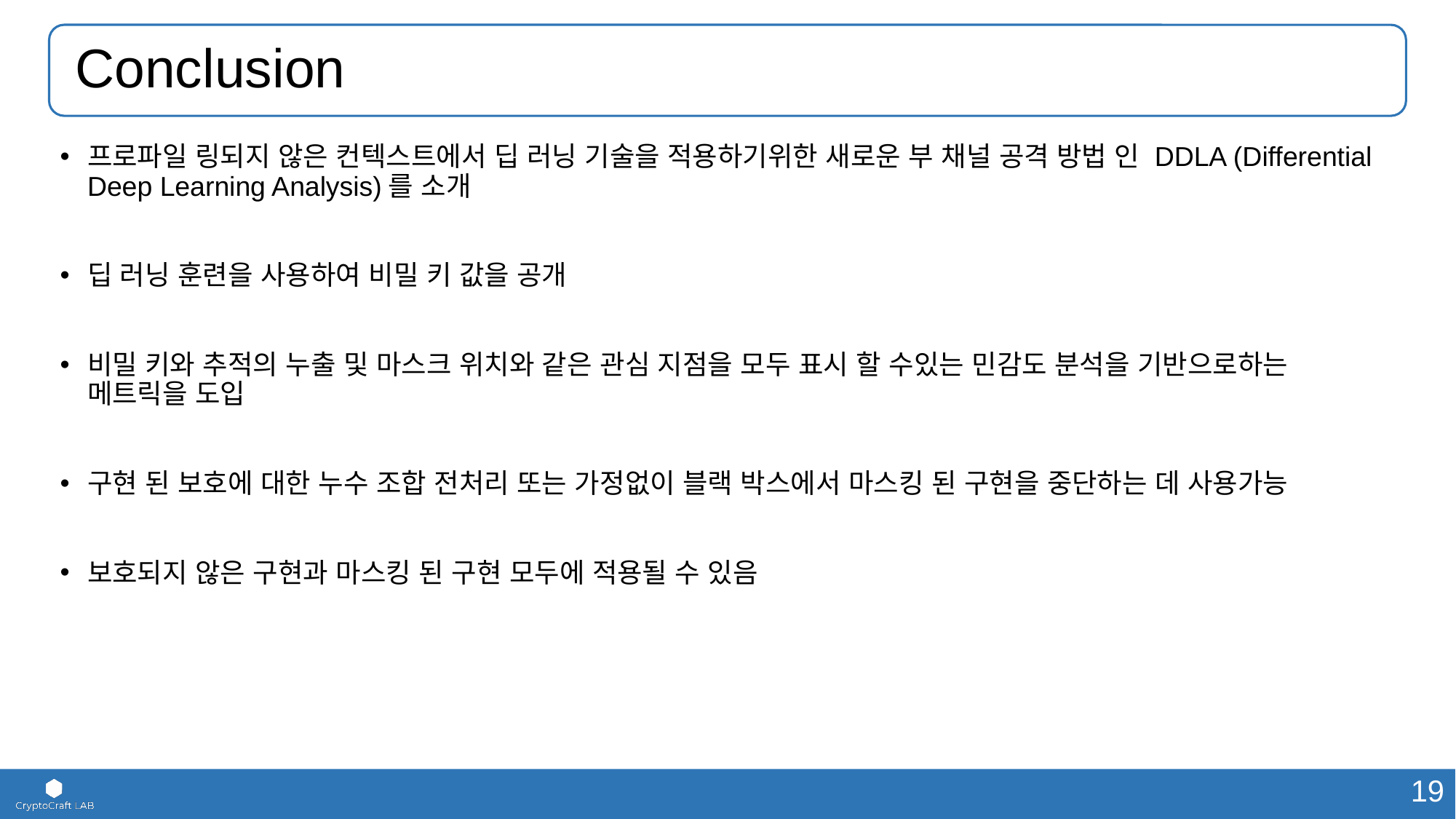

# Conclusion
프로파일 링되지 않은 컨텍스트에서 딥 러닝 기술을 적용하기위한 새로운 부 채널 공격 방법 인 DDLA (Differential Deep Learning Analysis)를 소개

딥 러닝 훈련을 사용하여 비밀 키 값을 공개

비밀 키와 추적의 누출 및 마스크 위치와 같은 관심 지점을 모두 표시 할 수있는 민감도 분석을 기반으로하는 메트릭을 도입

구현 된 보호에 대한 누수 조합 전처리 또는 가정없이 블랙 박스에서 마스킹 된 구현을 중단하는 데 사용가능

보호되지 않은 구현과 마스킹 된 구현 모두에 적용될 수 있음